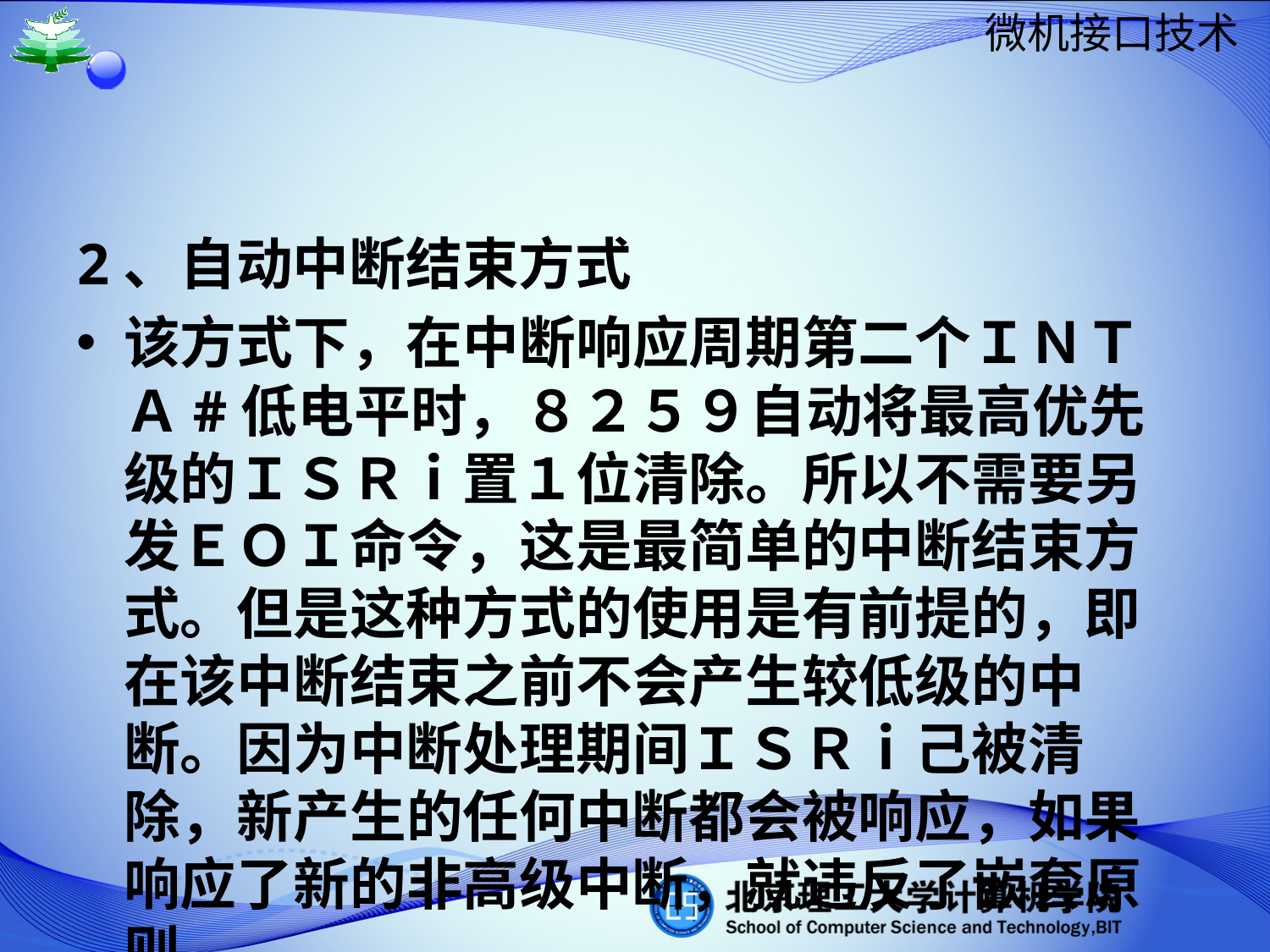

#
2、自动中断结束方式
该方式下，在中断响应周期第二个ＩＮＴＡ#低电平时，８２５９自动将最高优先级的ＩＳＲｉ置１位清除。所以不需要另发ＥＯＩ命令，这是最简单的中断结束方式。但是这种方式的使用是有前提的，即在该中断结束之前不会产生较低级的中断。因为中断处理期间ＩＳＲｉ己被清除，新产生的任何中断都会被响应，如果响应了新的非高级中断，就违反了嵌套原则。